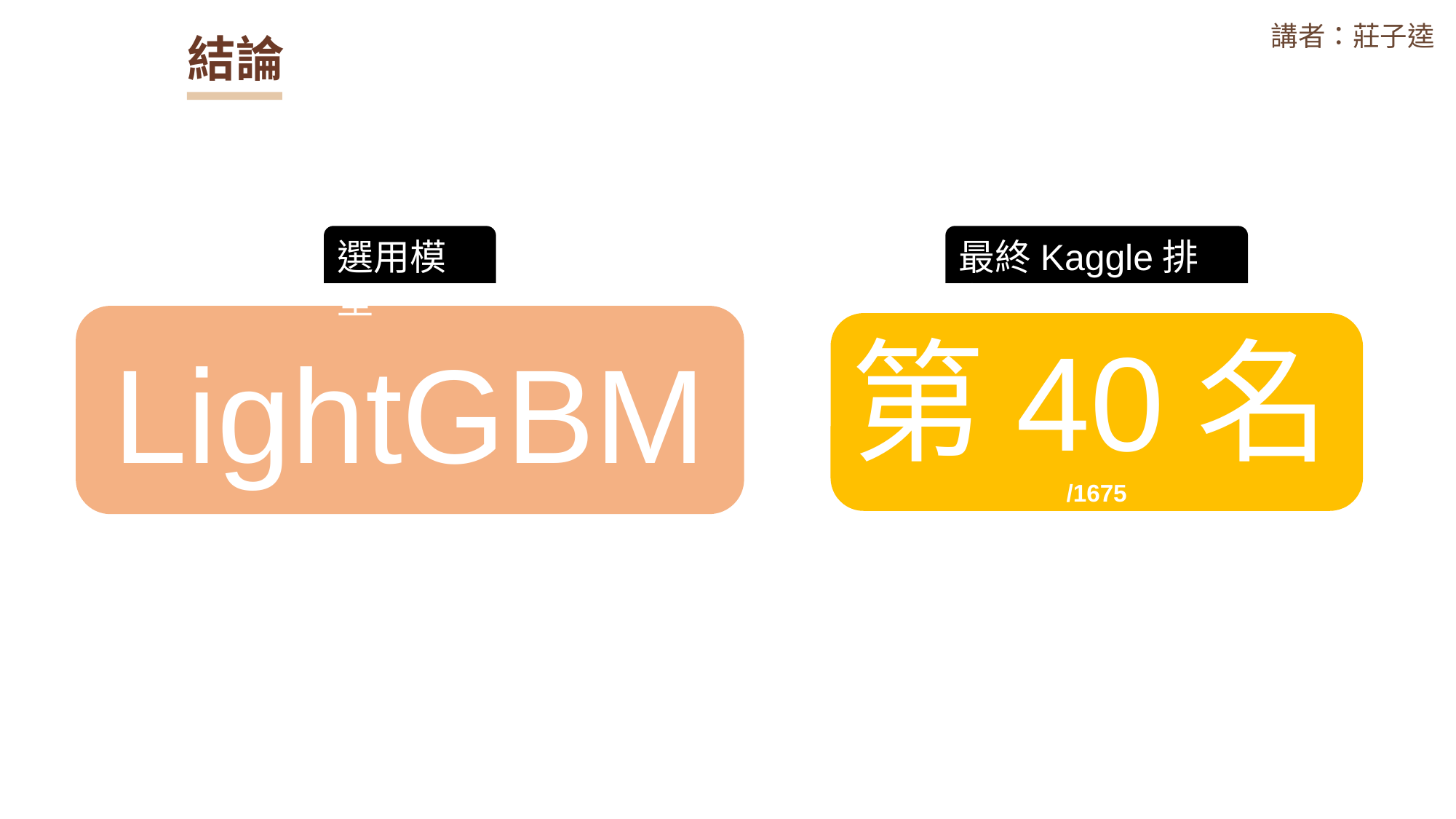

講者：莊子逵
結論

選用模型
最終Kaggle排名
LightGBM
第40名/1675
結論